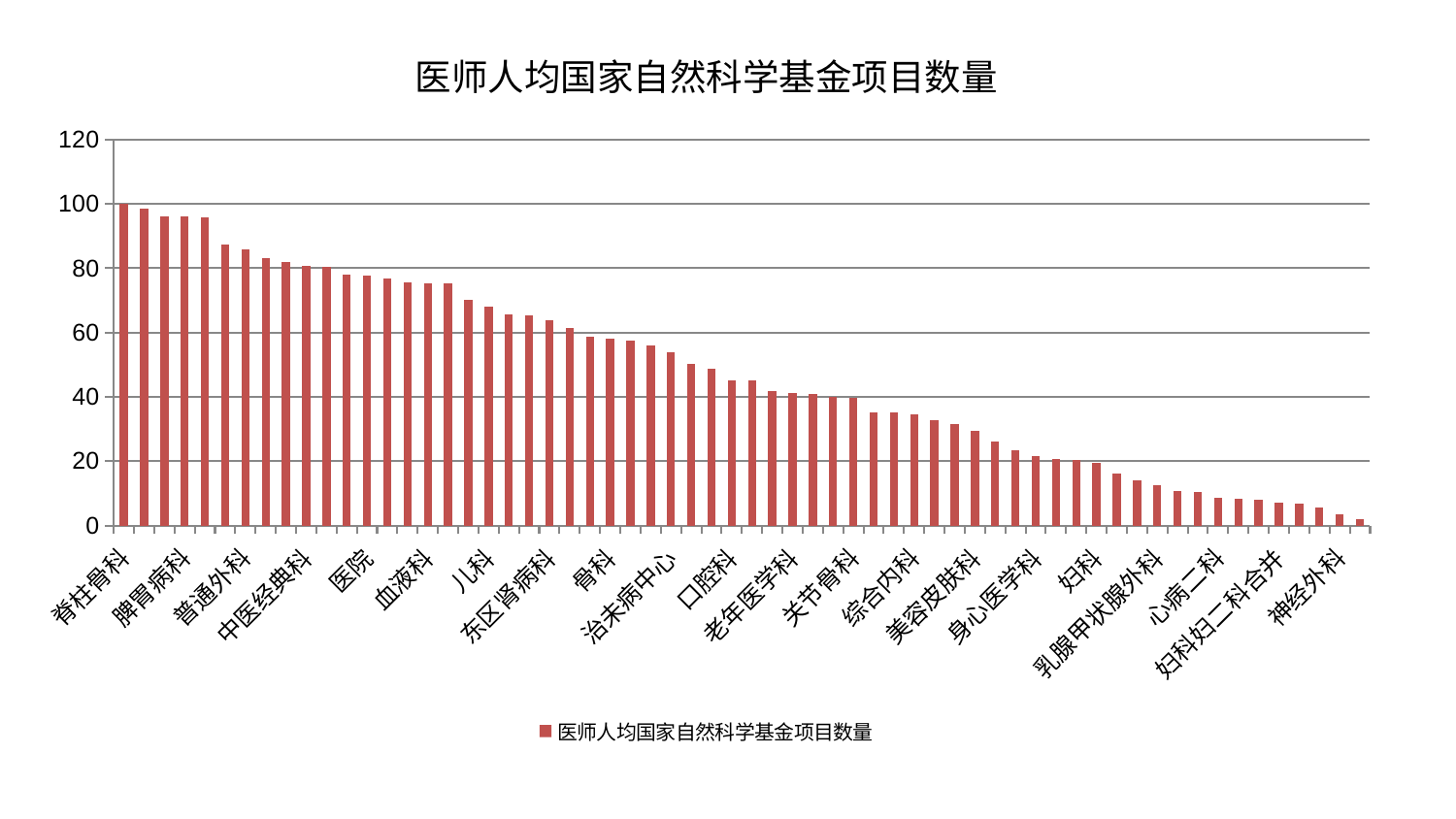

### Chart: 医师人均国家自然科学基金项目数量

| Category | 医师人均国家自然科学基金项目数量 |
|---|---|
| 脊柱骨科 | 100.00000000000001 |
| 脑病二科 | 98.51076214826755 |
| 肿瘤内科 | 96.1574739641667 |
| 脾胃病科 | 96.14989771261855 |
| 创伤骨科 | 95.85575023235492 |
| 肾病科 | 87.51423361144293 |
| 普通外科 | 85.90057769498873 |
| 东区重症医学科 | 83.01912000515587 |
| 微创骨科 | 81.8278379992115 |
| 中医经典科 | 80.65052649309555 |
| 小儿推拿科 | 80.45547460551126 |
| 产科 | 77.95125015147856 |
| 医院 | 77.6568396124469 |
| 肾脏内科 | 76.9610060969089 |
| 运动损伤骨科 | 75.60999877264017 |
| 血液科 | 75.42557957161236 |
| 心病一科 | 75.35763590937705 |
| 心病三科 | 70.32795564521663 |
| 儿科 | 67.99048327695947 |
| 呼吸内科 | 65.73794635650812 |
| 中医外治中心 | 65.26522707535842 |
| 东区肾病科 | 63.9478538564294 |
| 小儿骨科 | 61.36282355217835 |
| 内分泌科 | 58.826310771255095 |
| 骨科 | 58.15196916975563 |
| 推拿科 | 57.52026837519646 |
| 风湿病科 | 55.939082490539896 |
| 治未病中心 | 53.9162143284386 |
| 显微骨科 | 50.383198085553424 |
| 针灸科 | 48.796189466608105 |
| 口腔科 | 45.19012065092726 |
| 妇二科 | 45.16951179093076 |
| 重症医学科 | 41.7675288766694 |
| 老年医学科 | 41.161241018629156 |
| 肛肠科 | 41.00855186234396 |
| 脾胃科消化科合并 | 40.04544818103866 |
| 关节骨科 | 39.58629067578558 |
| 耳鼻喉科 | 35.299858421444235 |
| 脑病一科 | 35.194496136896994 |
| 综合内科 | 34.58953220138155 |
| 脑病三科 | 32.71045580797175 |
| 周围血管科 | 31.622894493337704 |
| 美容皮肤科 | 29.56753464185508 |
| 眼科 | 25.992649284164663 |
| 胸外科 | 23.483836864115283 |
| 身心医学科 | 21.48718978259112 |
| 泌尿外科 | 20.71602688203234 |
| 皮肤科 | 20.412583547151215 |
| 妇科 | 19.578570368113887 |
| 心病四科 | 16.22712744553302 |
| 肝胆外科 | 14.112057932751851 |
| 乳腺甲状腺外科 | 12.51532447760162 |
| 神经内科 | 10.69723366040394 |
| 消化内科 | 10.430062061681328 |
| 心病二科 | 8.488526650387378 |
| 康复科 | 8.408580318615876 |
| 心血管内科 | 7.984779233735283 |
| 妇科妇二科合并 | 7.241981559995371 |
| 西区重症医学科 | 6.825833732467233 |
| 男科 | 5.6015343200605665 |
| 神经外科 | 3.4371445700472574 |
| 肝病科 | 2.091674088843232 |
47